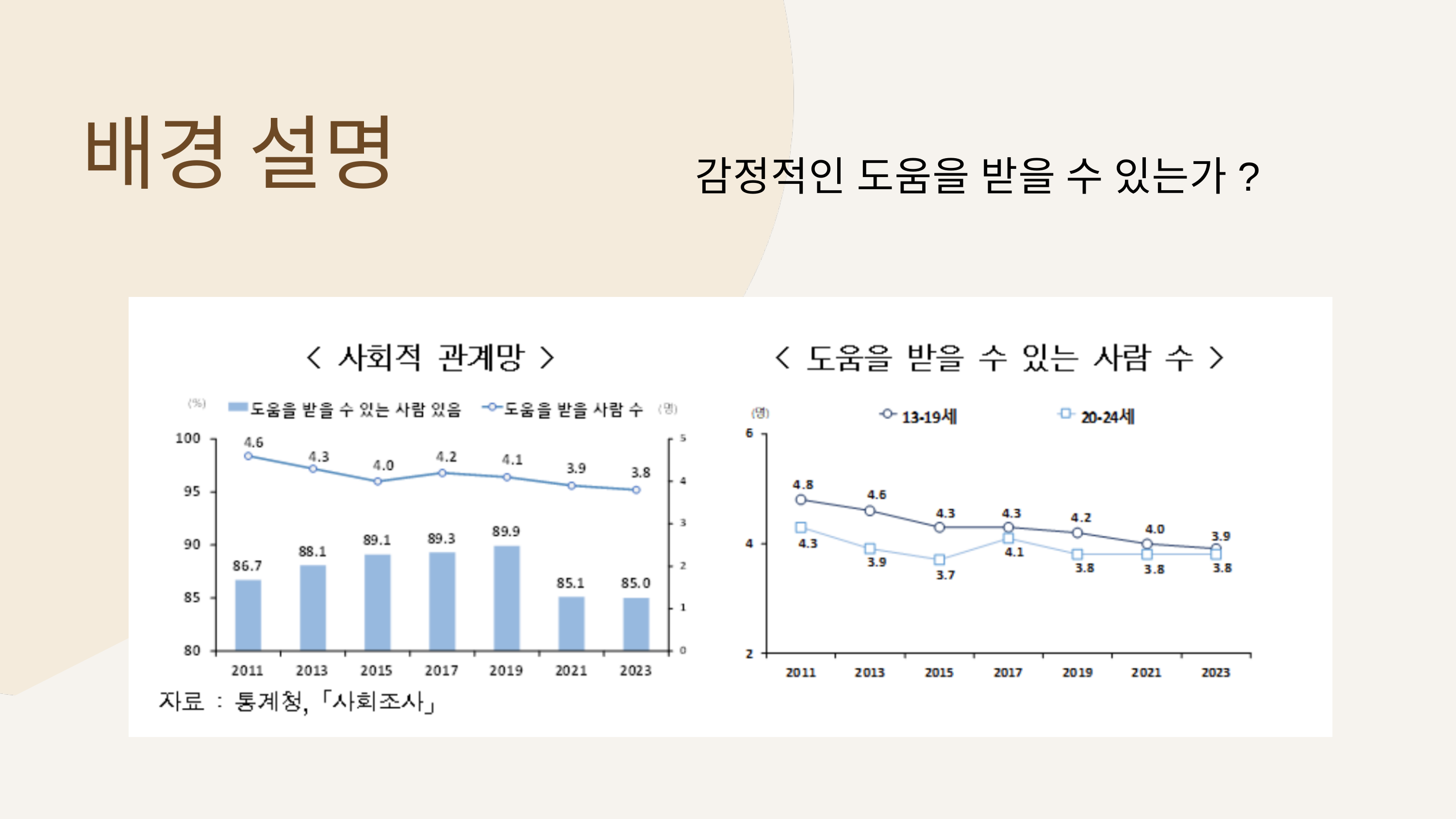

배경 설명
감정적인 도움을 받을 수 있는가?